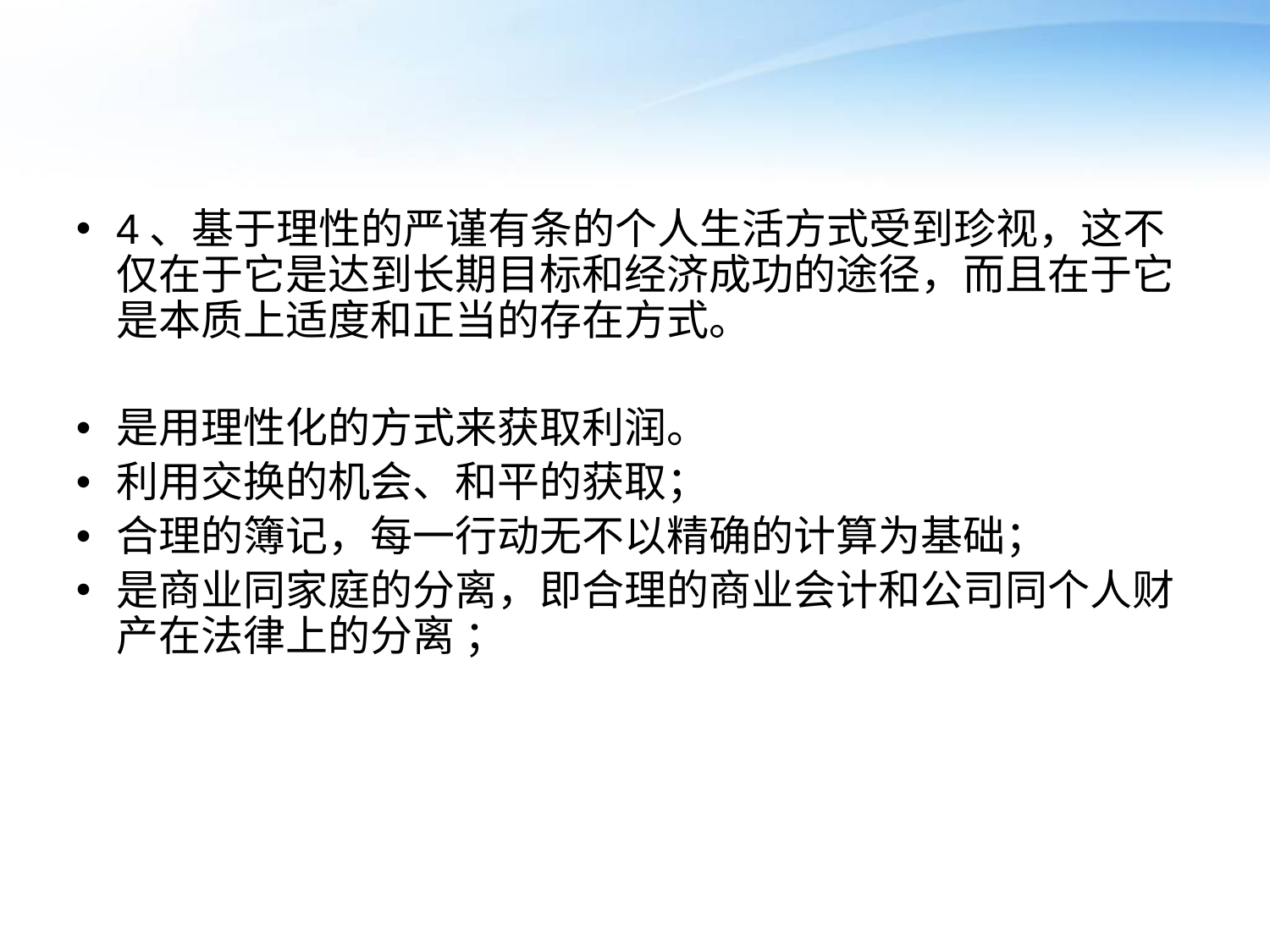

#
4、基于理性的严谨有条的个人生活方式受到珍视，这不仅在于它是达到长期目标和经济成功的途径，而且在于它是本质上适度和正当的存在方式。

是用理性化的方式来获取利润。
利用交换的机会、和平的获取；
合理的簿记，每一行动无不以精确的计算为基础；
是商业同家庭的分离，即合理的商业会计和公司同个人财产在法律上的分离 ；